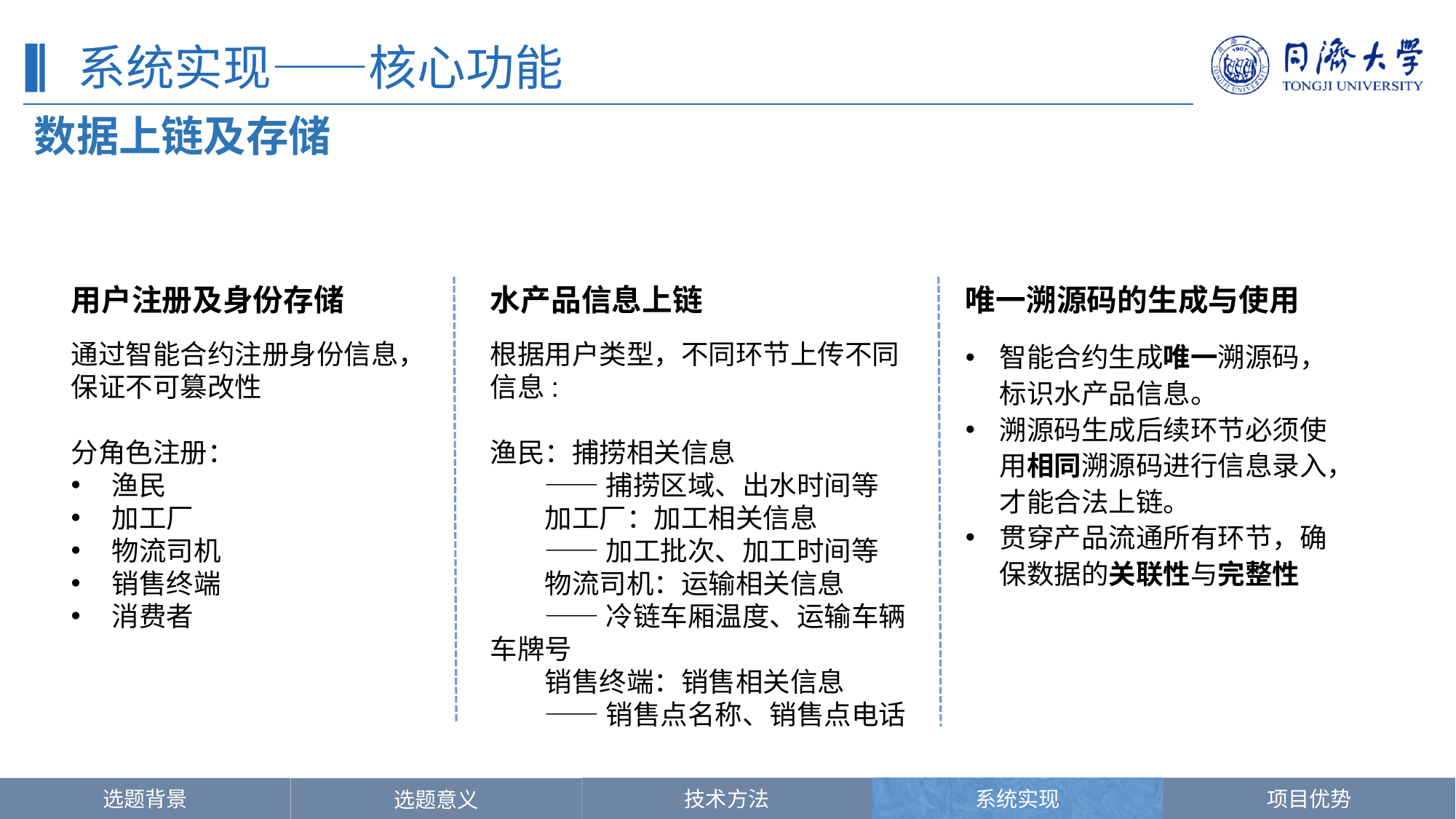

系统实现——核心功能
数据上链及存储
用户注册及身份存储
水产品信息上链
唯一溯源码的生成与使用

通过智能合约注册身份信息，保证不可篡改性

分角色注册：
渔民
加工厂
物流司机
销售终端
消费者

根据用户类型，不同环节上传不同信息:

渔民：捕捞相关信息
——捕捞区域、出水时间等
加工厂：加工相关信息
——加工批次、加工时间等
物流司机：运输相关信息
——冷链车厢温度、运输车辆车牌号
销售终端：销售相关信息
——销售点名称、销售点电话

智能合约生成唯一溯源码，标识水产品信息。
溯源码生成后续环节必须使用相同溯源码进行信息录入，才能合法上链。
贯穿产品流通所有环节，确保数据的关联性与完整性
技术方法
系统实现
项目优势
选题背景
选题意义